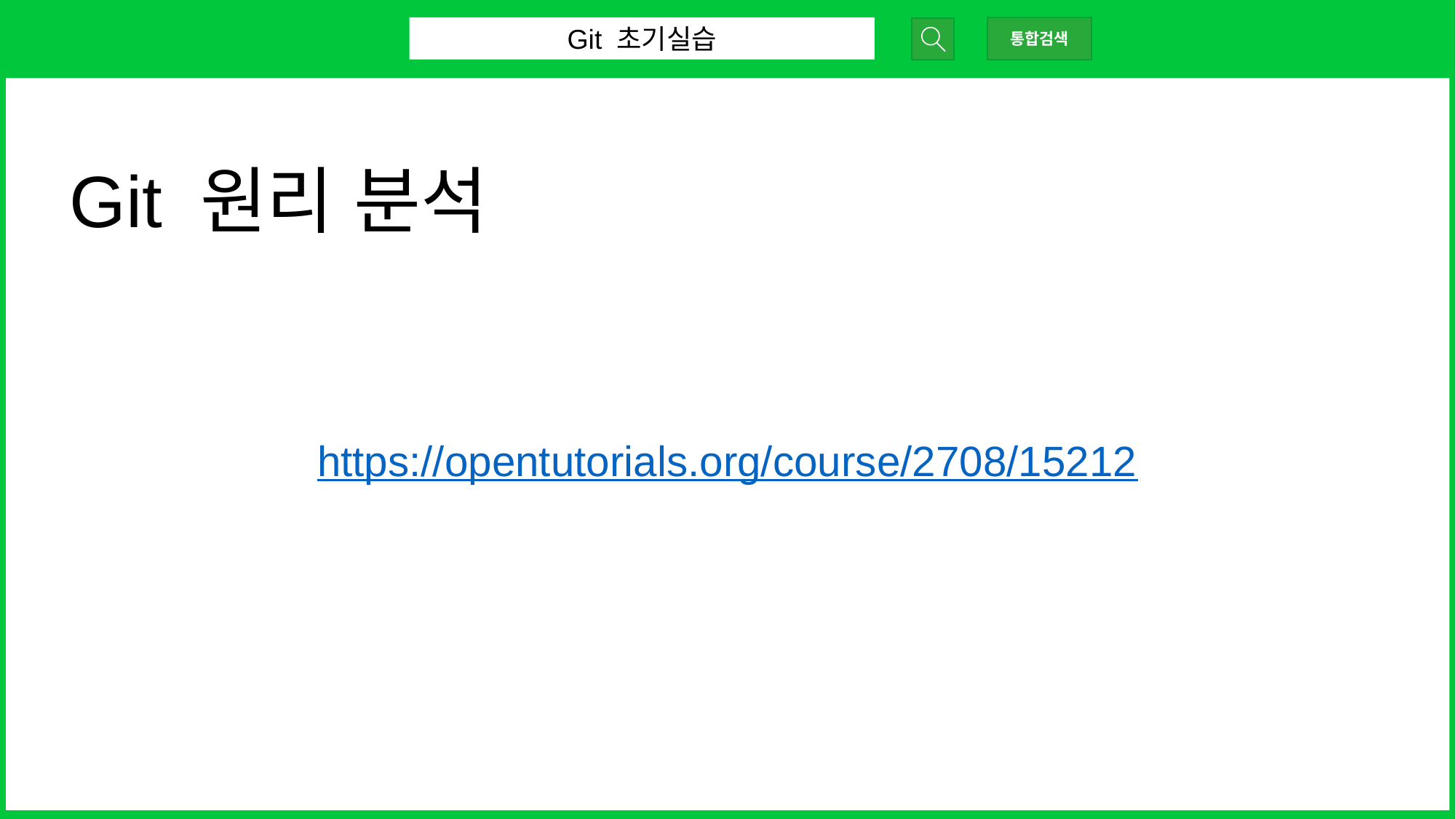

Git 초기실습
통합검색

Git 원리 분석
https://opentutorials.org/course/2708/15212